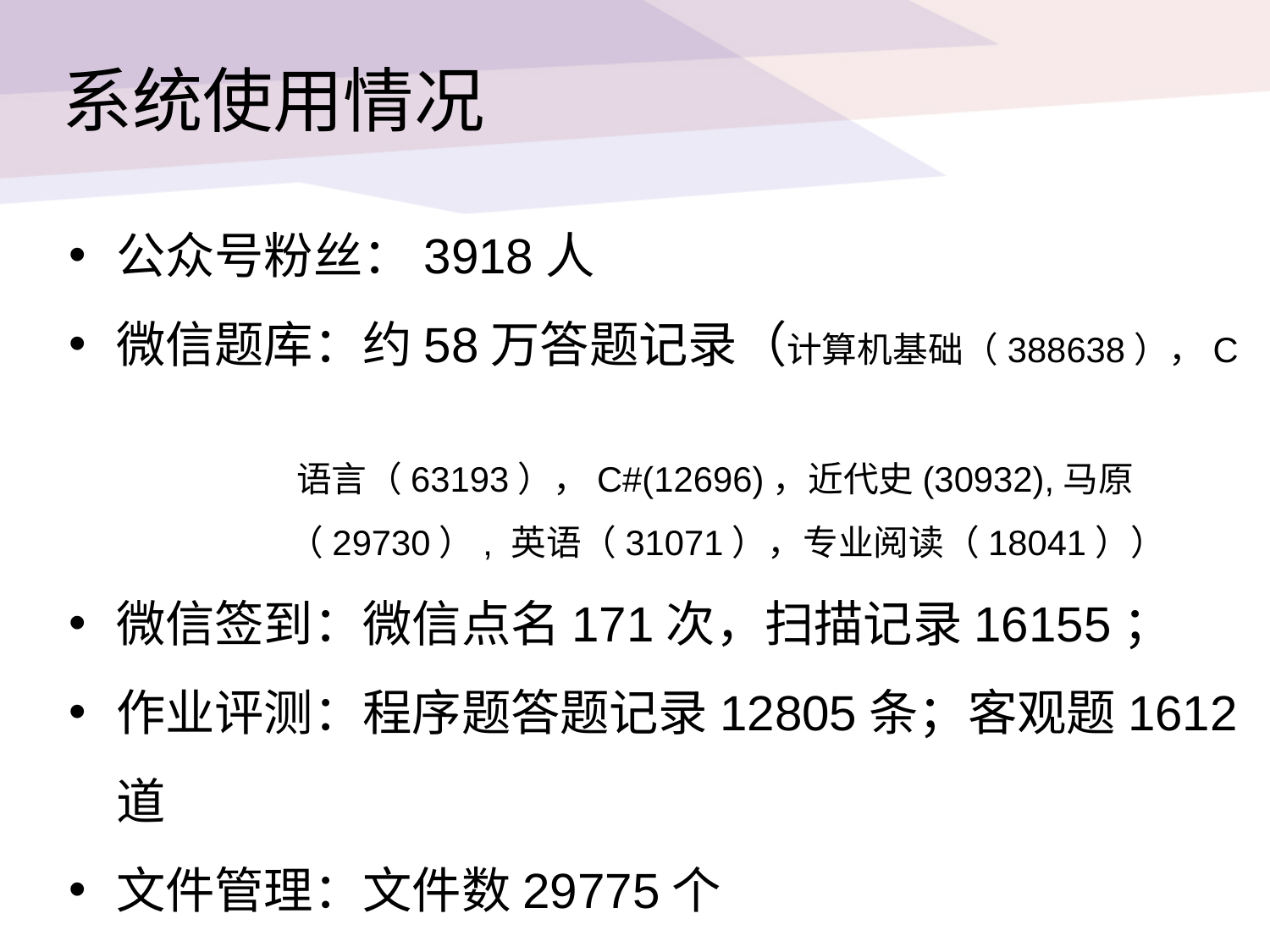

系统使用情况
公众号粉丝：3918人
微信题库：约58万答题记录（计算机基础（388638），C
                            语言（63193），C#(12696)，近代史(30932),马原
                           （29730）, 英语（31071），专业阅读（18041））
微信签到：微信点名171次，扫描记录16155；
作业评测：程序题答题记录12805条；客观题1612道
文件管理：文件数29775个